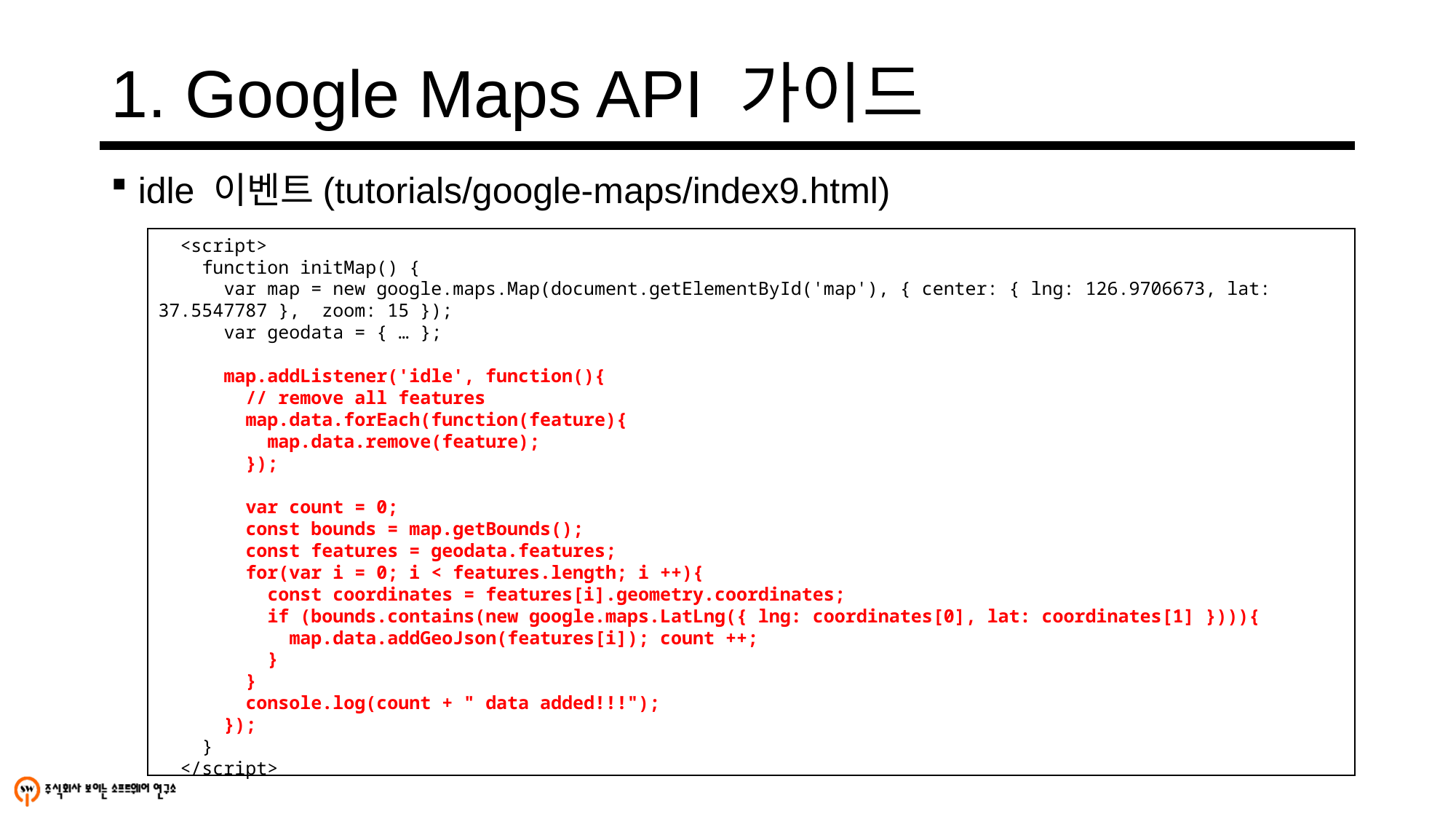

# 1. Google Maps API 가이드
idle 이벤트(tutorials/google-maps/index9.html)
  <script>
    function initMap() {
      var map = new google.maps.Map(document.getElementById('map'), { center: { lng: 126.9706673, lat: 37.5547787 },  zoom: 15 });
      var geodata = { … };

      map.addListener('idle', function(){
        // remove all features
        map.data.forEach(function(feature){
          map.data.remove(feature);
        });

        var count = 0;
        const bounds = map.getBounds();
        const features = geodata.features;
        for(var i = 0; i < features.length; i ++){
          const coordinates = features[i].geometry.coordinates;
          if (bounds.contains(new google.maps.LatLng({ lng: coordinates[0], lat: coordinates[1] }))){
            map.data.addGeoJson(features[i]); count ++;
          }
        }
        console.log(count + " data added!!!");
      });
    }
  </script>